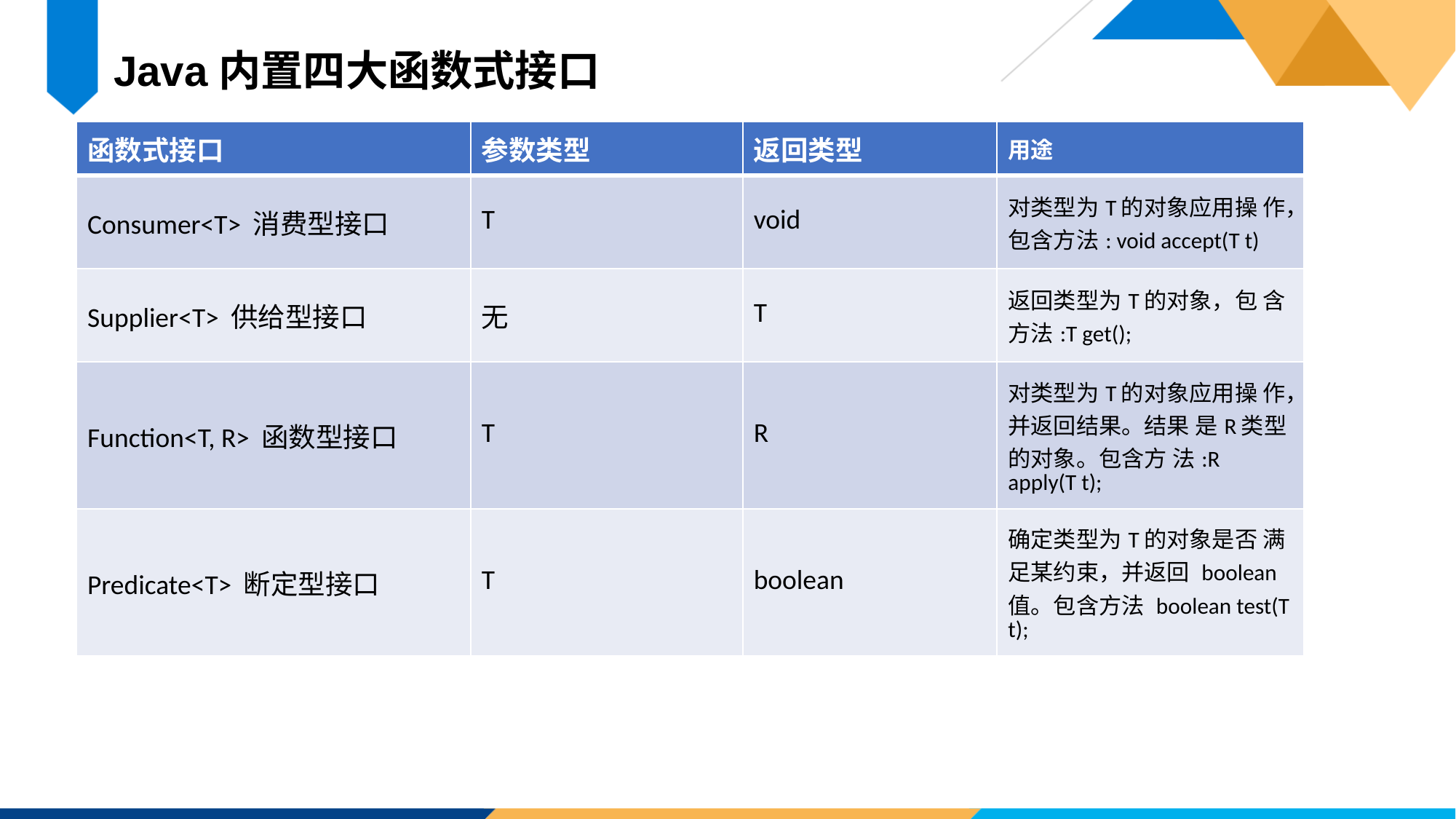

Java内置四大函数式接口

| 函数式接口 | 参数类型 | 返回类型 | 用途 |
| --- | --- | --- | --- |
| Consumer<T> 消费型接口 | T | void | 对类型为T的对象应用操 作，包含方法: void accept(T t) |
| Supplier<T> 供给型接口 | 无 | T | 返回类型为T的对象，包 含方法:T get(); |
| Function<T, R> 函数型接口 | T | R | 对类型为T的对象应用操 作，并返回结果。结果 是R类型的对象。包含方 法:R apply(T t); |
| Predicate<T> 断定型接口 | T | boolean | 确定类型为T的对象是否 满足某约束，并返回 boolean 值。包含方法 boolean test(T t); |